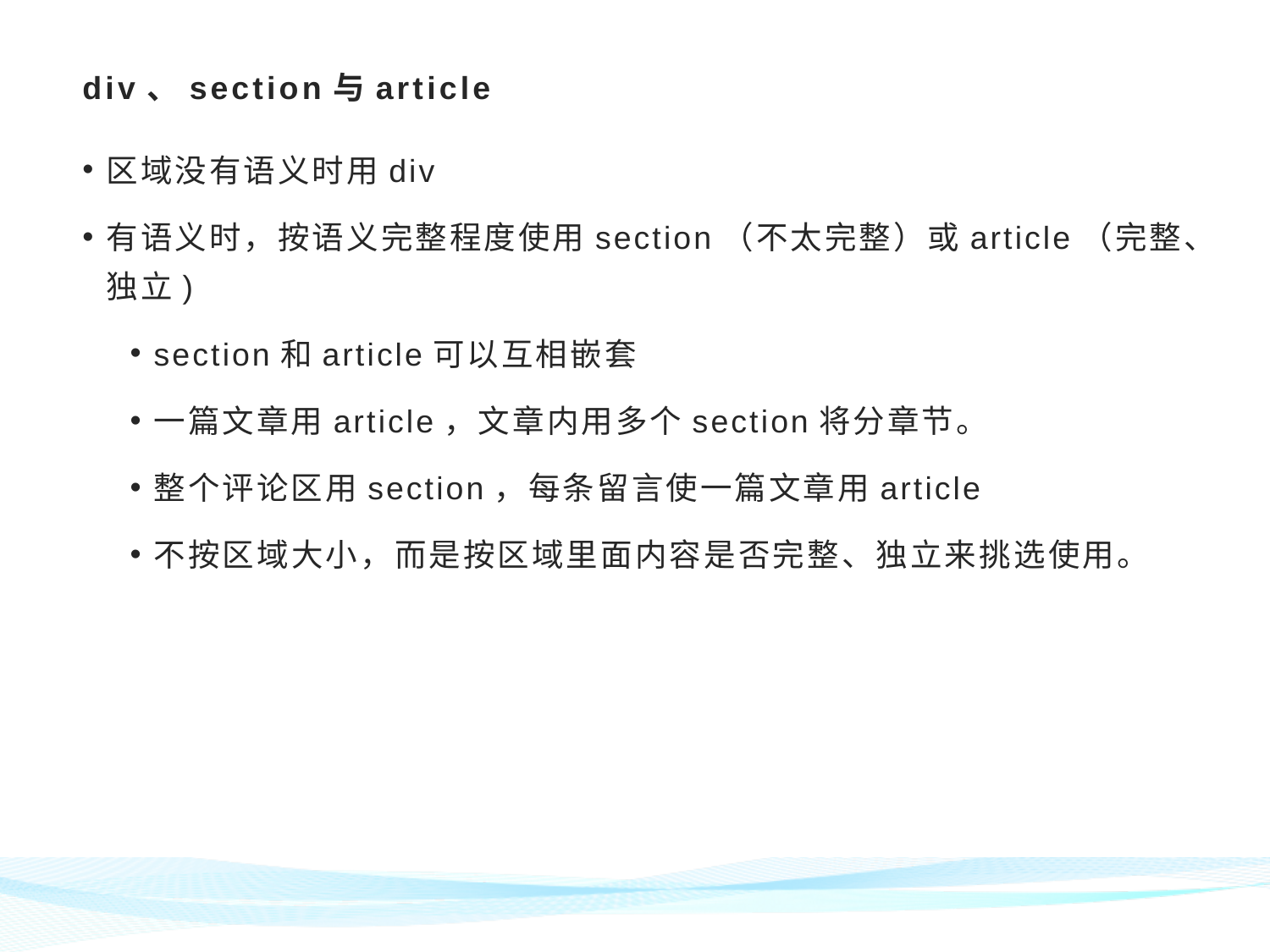

# div、section与article
区域没有语义时用div
有语义时，按语义完整程度使用section（不太完整）或article（完整、独立)
section和article可以互相嵌套
一篇文章用article，文章内用多个section将分章节。
整个评论区用section，每条留言使一篇文章用article
不按区域大小，而是按区域里面内容是否完整、独立来挑选使用。